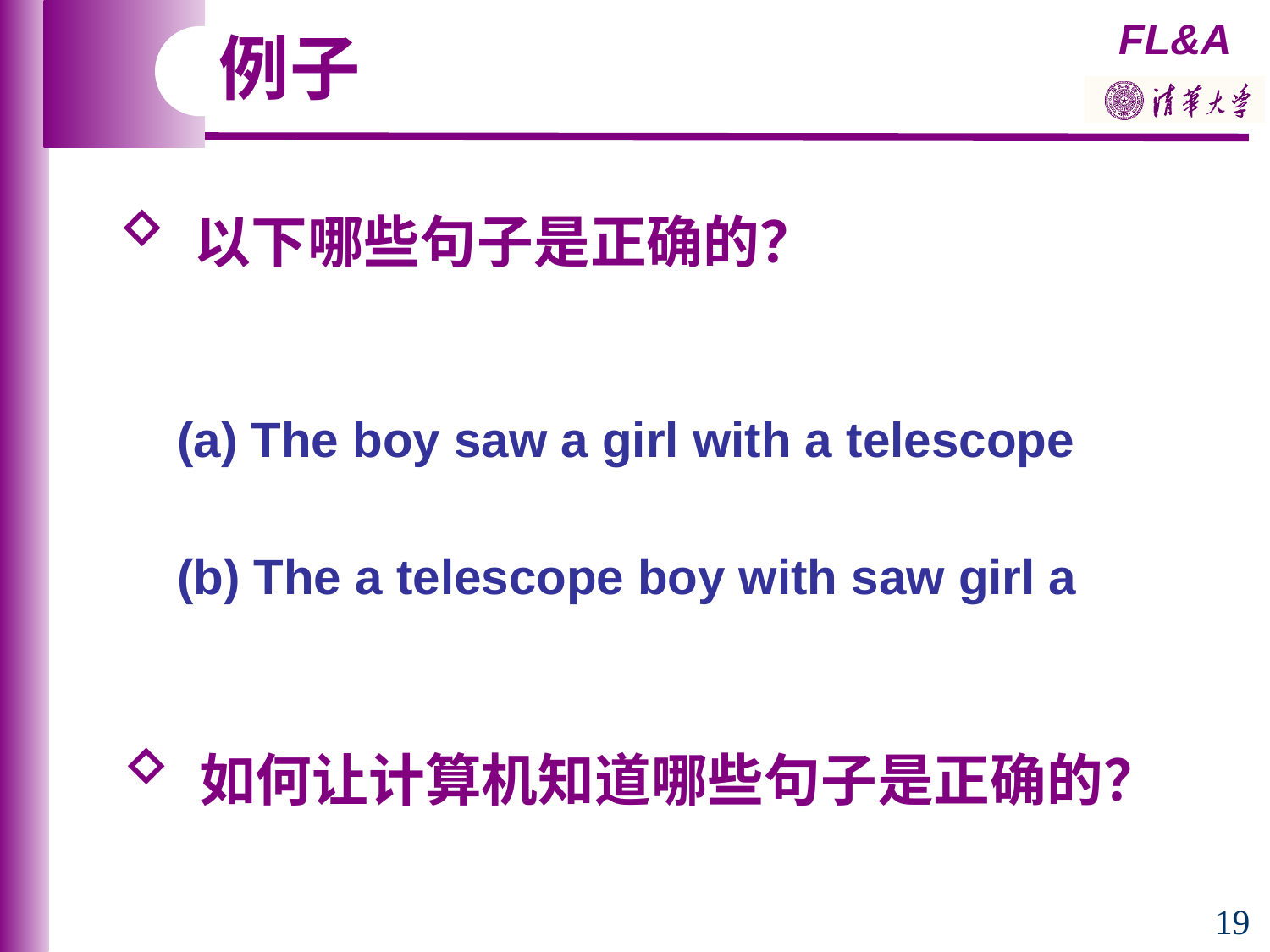

例子
 以下哪些句子是正确的？

(a) The boy saw a girl with a telescope

(b) The a telescope boy with saw girl a
 如何让计算机知道哪些句子是正确的？
19